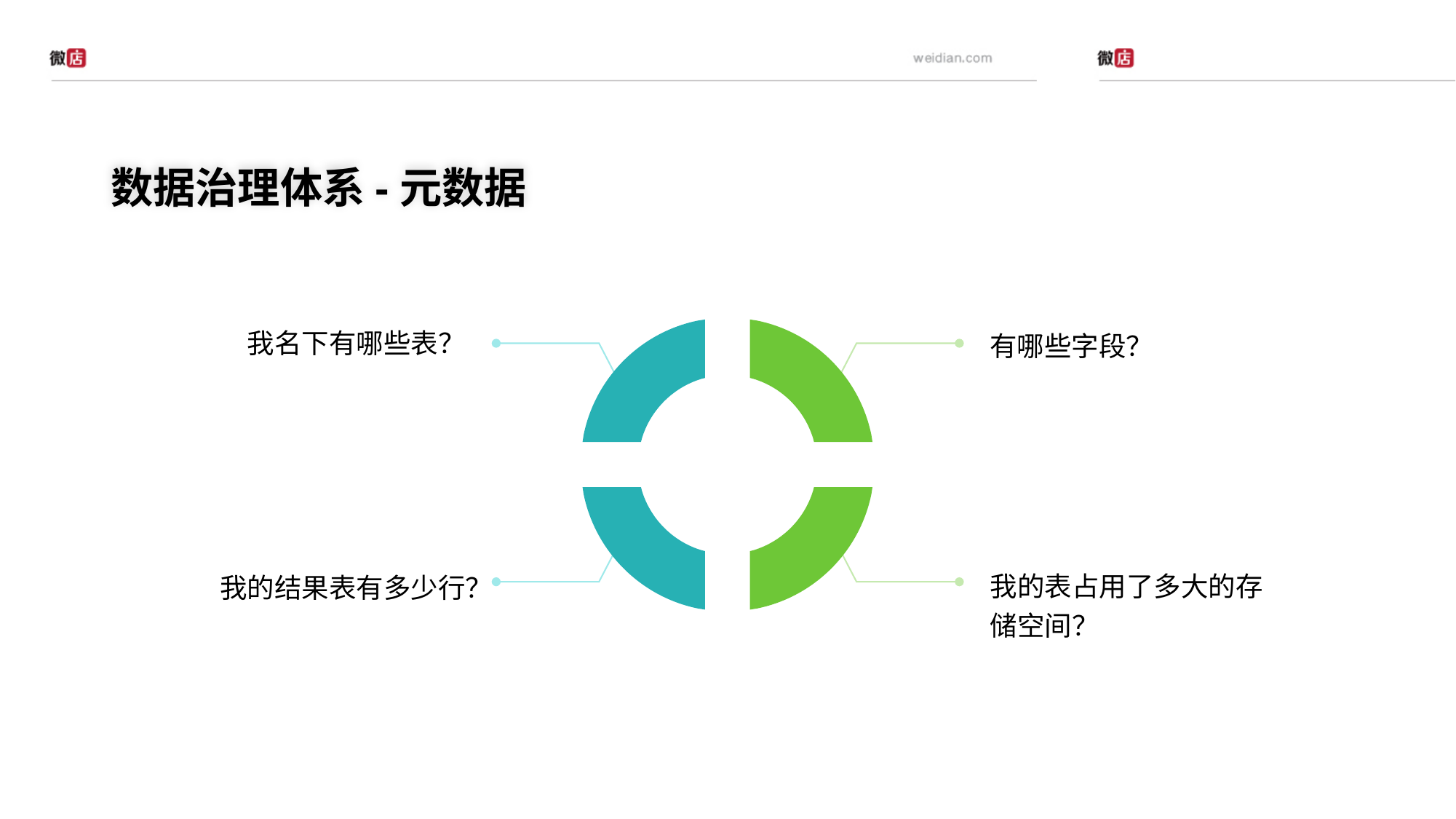

数据治理体系-元数据
有哪些字段？

我名下有哪些表？

我的表占用了多大的存储空间？
我的结果表有多少行？